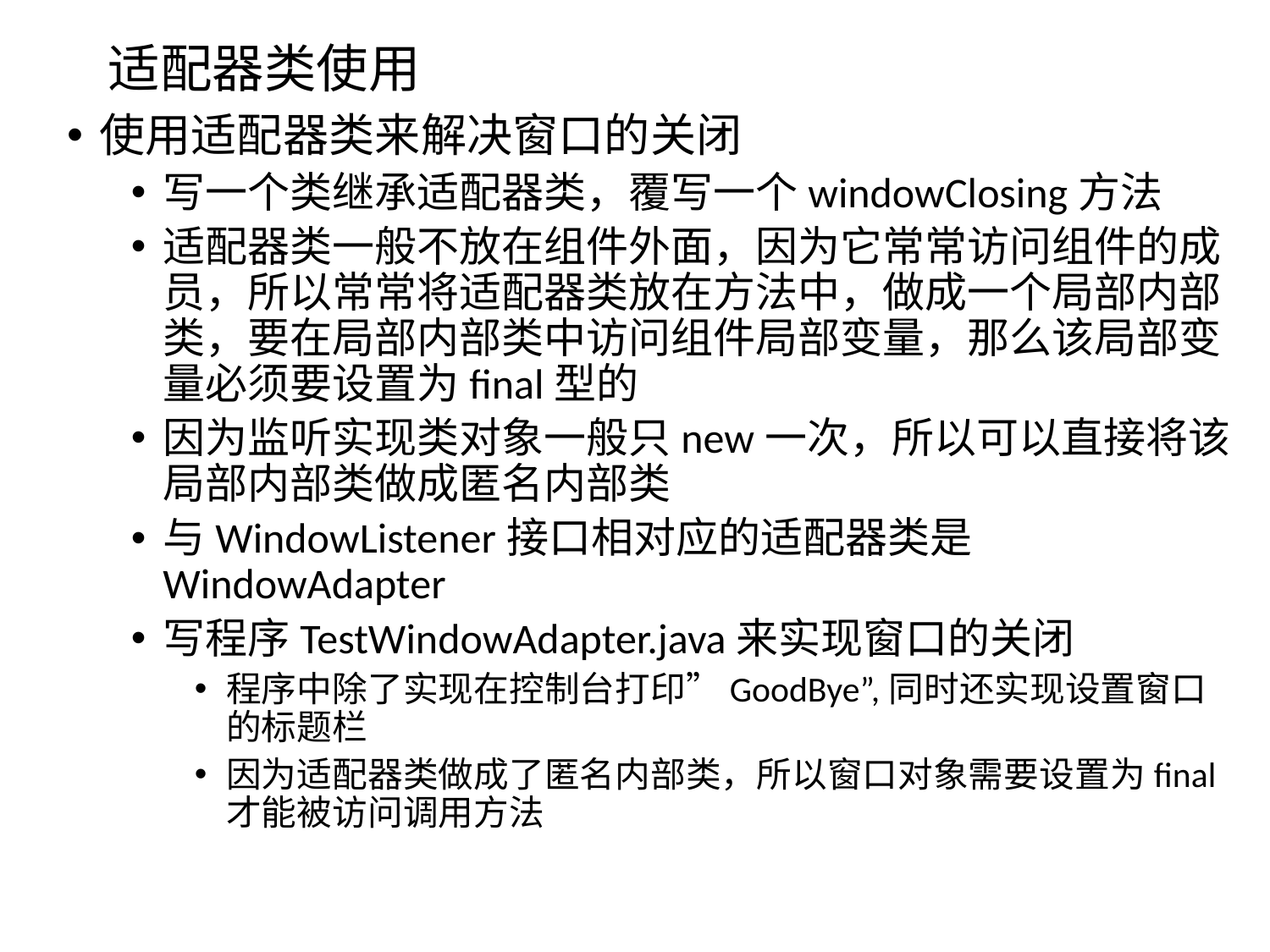

# 适配器类使用
使用适配器类来解决窗口的关闭
写一个类继承适配器类，覆写一个windowClosing方法
适配器类一般不放在组件外面，因为它常常访问组件的成员，所以常常将适配器类放在方法中，做成一个局部内部类，要在局部内部类中访问组件局部变量，那么该局部变量必须要设置为final型的
因为监听实现类对象一般只new一次，所以可以直接将该局部内部类做成匿名内部类
与WindowListener接口相对应的适配器类是WindowAdapter
写程序TestWindowAdapter.java来实现窗口的关闭
程序中除了实现在控制台打印”GoodBye”,同时还实现设置窗口的标题栏
因为适配器类做成了匿名内部类，所以窗口对象需要设置为final才能被访问调用方法